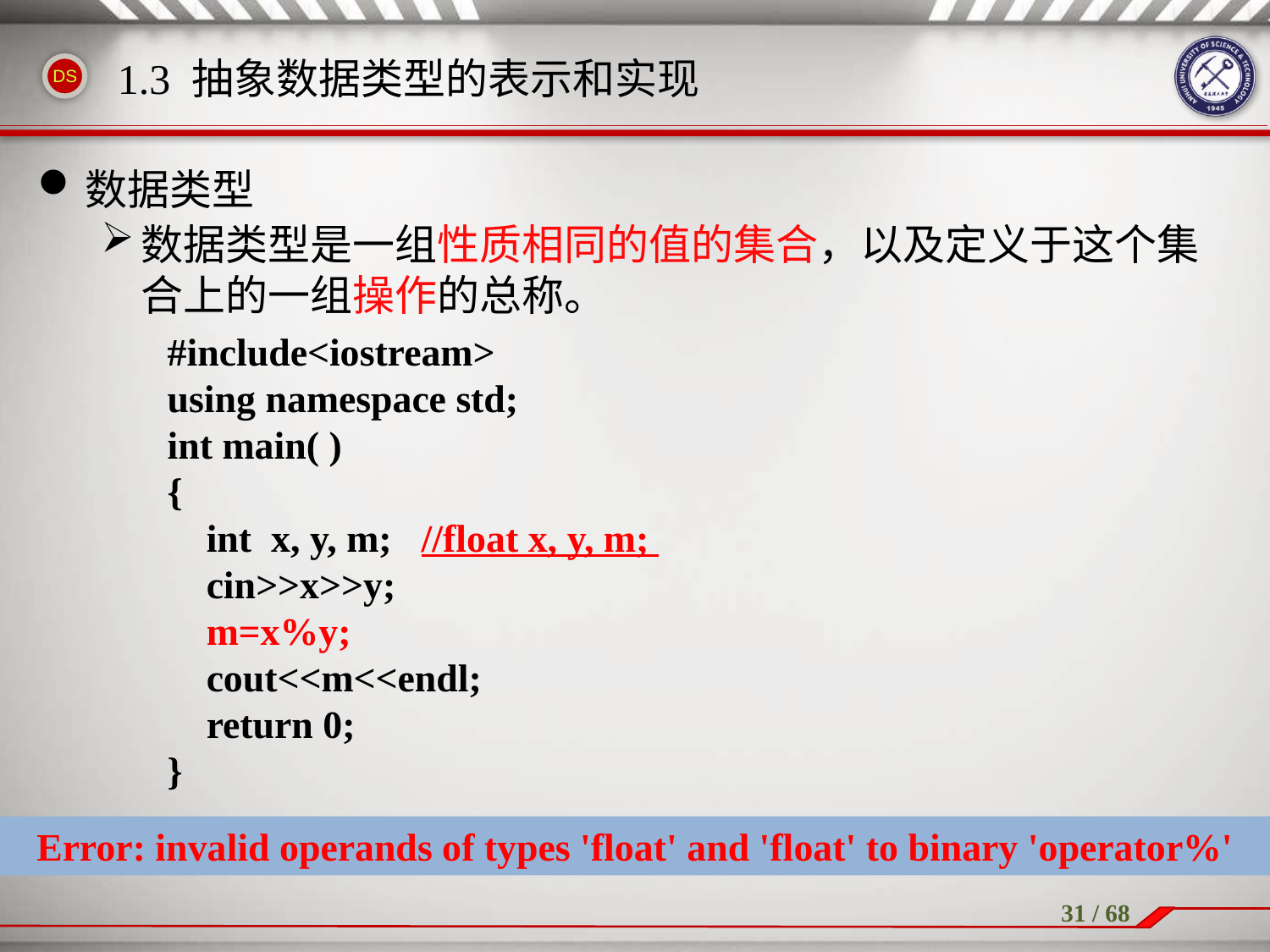

1.3 抽象数据类型的表示和实现
数据类型
数据类型是一组性质相同的值的集合，以及定义于这个集合上的一组操作的总称。
#include<iostream>
using namespace std;
int main( )
{
    int  x, y, m;	//float x, y, m;
    cin>>x>>y;
    m=x%y;
    cout<<m<<endl;
    return 0;
}
Error: invalid operands of types 'float' and 'float' to binary 'operator%'